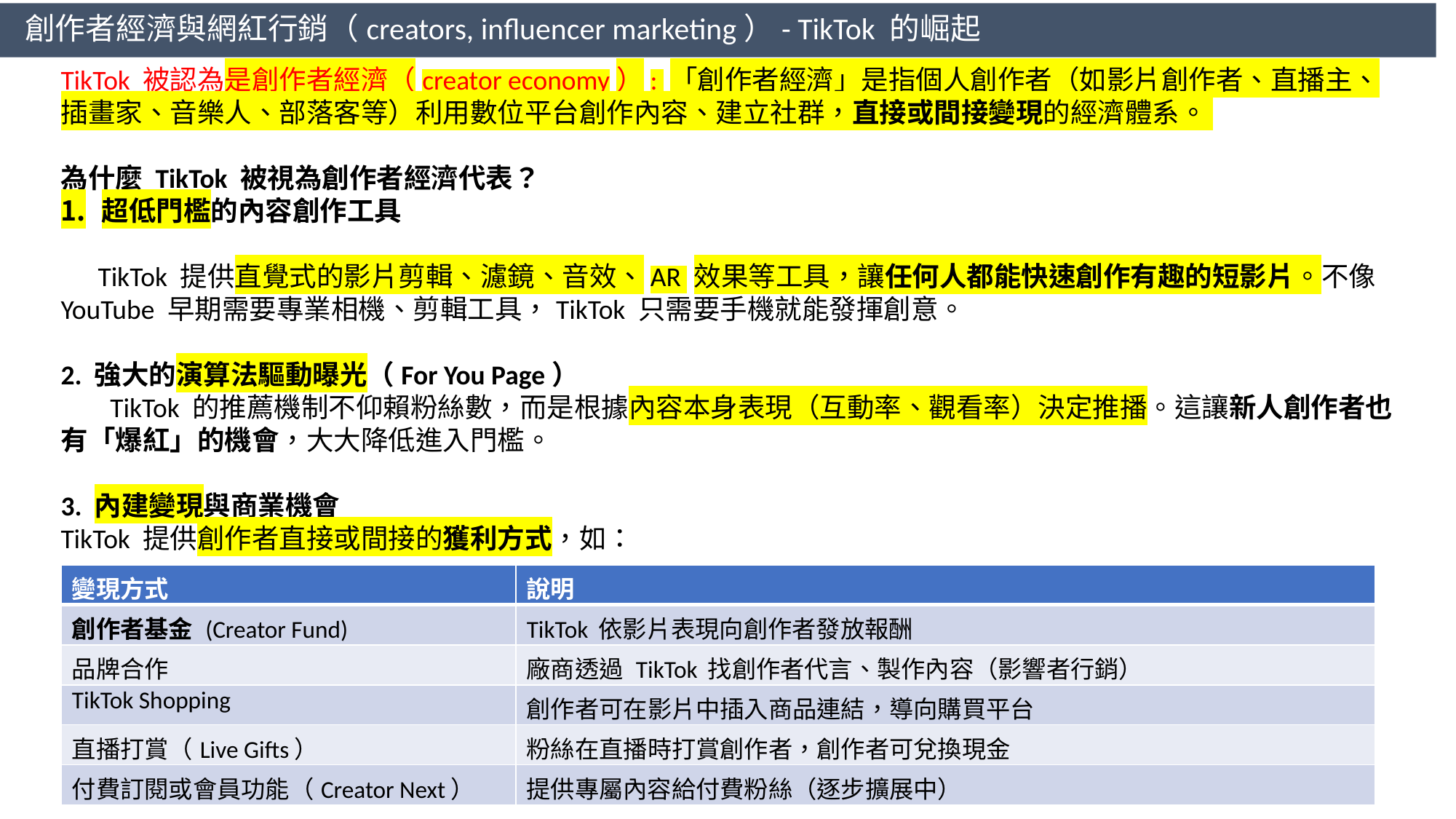

# 創作者經濟與網紅行銷（creators, influencer marketing）- TikTok 的崛起
TikTok 被認為是創作者經濟（creator economy）: 「創作者經濟」是指個人創作者（如影片創作者、直播主、插畫家、音樂人、部落客等）利用數位平台創作內容、建立社群，直接或間接變現的經濟體系。

為什麼 TikTok 被視為創作者經濟代表？
超低門檻的內容創作工具

      TikTok 提供直覺式的影片剪輯、濾鏡、音效、AR 效果等工具，讓任何人都能快速創作有趣的短影片。不像 YouTube 早期需要專業相機、剪輯工具，TikTok 只需要手機就能發揮創意。

2. 強大的演算法驅動曝光（For You Page）
        TikTok 的推薦機制不仰賴粉絲數，而是根據內容本身表現（互動率、觀看率）決定推播。這讓新人創作者也有「爆紅」的機會，大大降低進入門檻。

3. 內建變現與商業機會
TikTok 提供創作者直接或間接的獲利方式，如：
| 變現方式 | 說明 |
| --- | --- |
| 創作者基金 (Creator Fund) | TikTok 依影片表現向創作者發放報酬 |
| 品牌合作 | 廠商透過 TikTok 找創作者代言、製作內容（影響者行銷） |
| TikTok Shopping | 創作者可在影片中插入商品連結，導向購買平台 |
| 直播打賞（Live Gifts） | 粉絲在直播時打賞創作者，創作者可兌換現金 |
| 付費訂閱或會員功能（Creator Next） | 提供專屬內容給付費粉絲（逐步擴展中） |